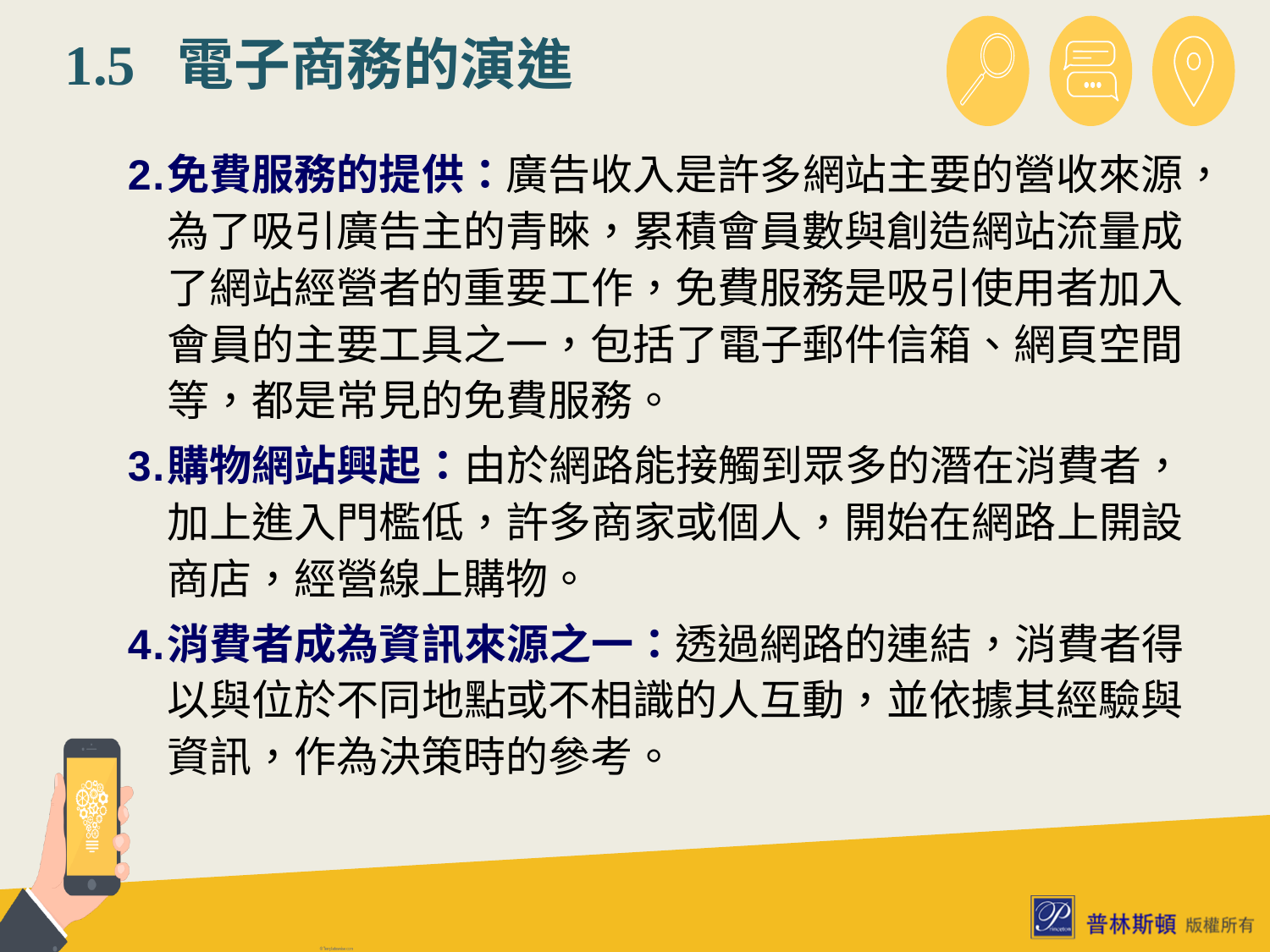

# 1.5  電子商務的演進
免費服務的提供：廣告收入是許多網站主要的營收來源，為了吸引廣告主的青睞，累積會員數與創造網站流量成了網站經營者的重要工作，免費服務是吸引使用者加入會員的主要工具之一，包括了電子郵件信箱、網頁空間等，都是常見的免費服務。
購物網站興起：由於網路能接觸到眾多的潛在消費者，加上進入門檻低，許多商家或個人，開始在網路上開設商店，經營線上購物。
消費者成為資訊來源之一：透過網路的連結，消費者得以與位於不同地點或不相識的人互動，並依據其經驗與資訊，作為決策時的參考。